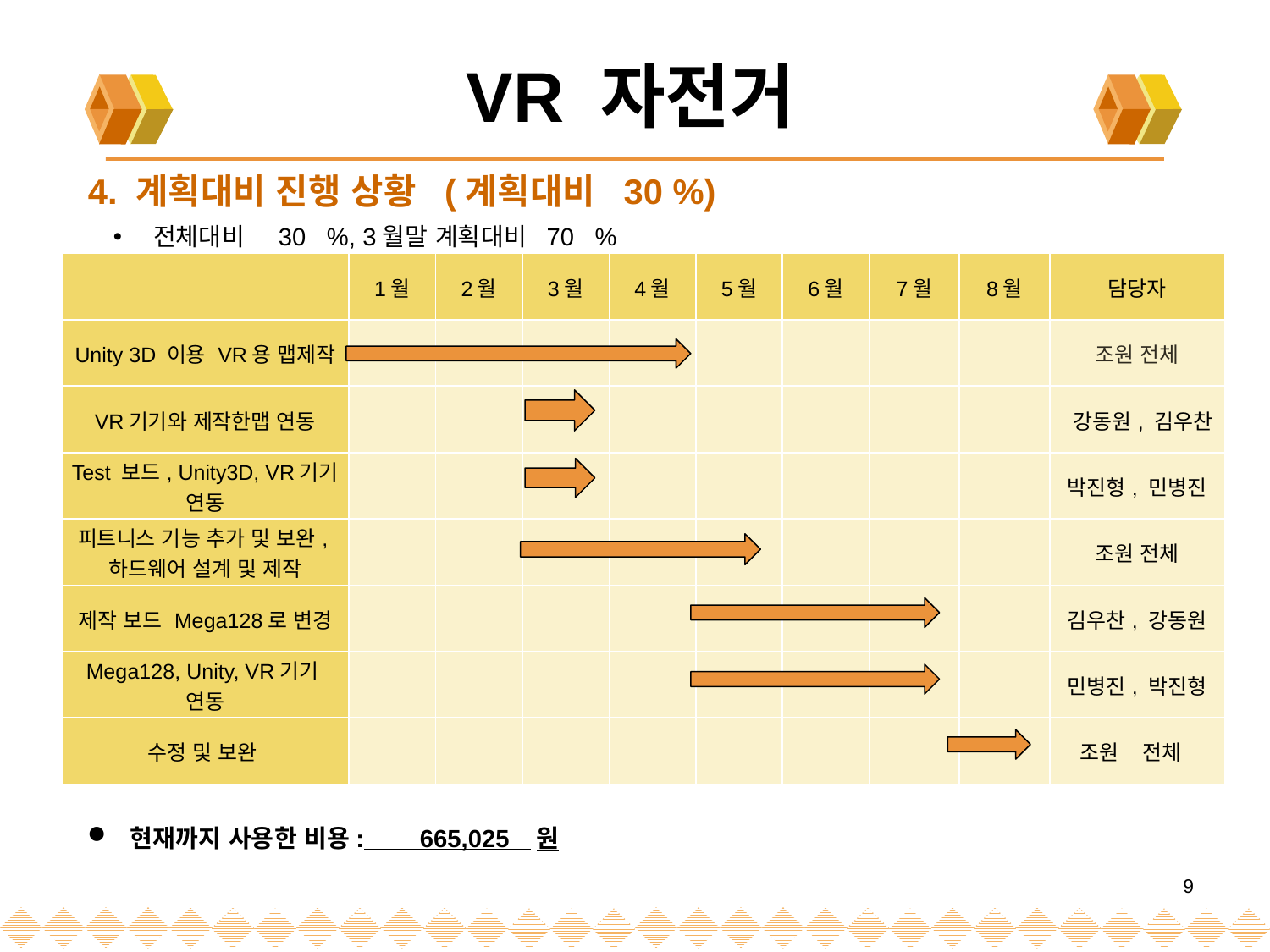

VR 자전거
# 4. 계획대비 진행 상황  (계획대비  30 %)
전체대비    30   %, 3월말 계획대비  70   %
|  | 1월 | 2월 | 3월 | 4월 | 5월 | 6월 | 7월 | 8월 | 담당자 |
| --- | --- | --- | --- | --- | --- | --- | --- | --- | --- |
| Unity 3D 이용 VR용 맵제작 |  |  |  |  |  |  |  |  | 조원 전체 |
| VR기기와 제작한맵 연동 |  |  |  |  |  |  |  |  | 강동원, 김우찬 |
| Test 보드, Unity3D, VR기기 연동 |  |  |  |  |  |  |  |  | 박진형, 민병진 |
| 피트니스 기능 추가 및 보완,하드웨어 설계 및 제작 |  |  |  |  |  |  |  |  | 조원 전체 |
| 제작 보드 Mega128로 변경 |  |  |  |  |  |  |  |  | 김우찬, 강동원 |
| Mega128, Unity, VR기기 연동 |  |  |  |  |  |  |  |  | 민병진, 박진형 |
| 수정 및 보완 |  |  |  |  |  |  |  |  | 조원 전체 |

 현재까지 사용한 비용:        665,025   원
9